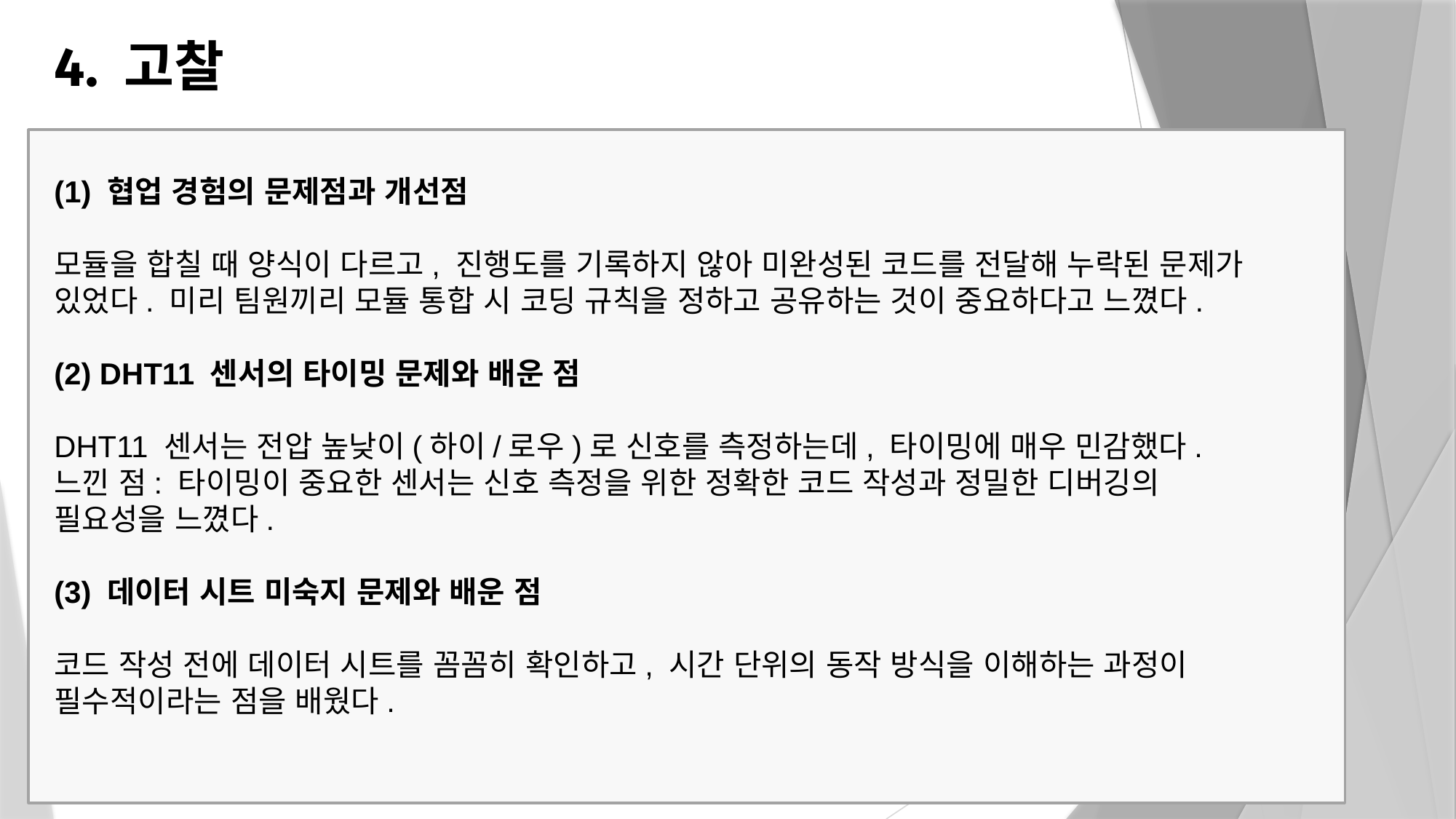

# 4. 고찰

(1) 협업 경험의 문제점과 개선점

모듈을 합칠 때 양식이 다르고, 진행도를 기록하지 않아 미완성된 코드를 전달해 누락된 문제가 있었다. 미리 팀원끼리 모듈 통합 시 코딩 규칙을 정하고 공유하는 것이 중요하다고 느꼈다.

(2) DHT11 센서의 타이밍 문제와 배운 점

DHT11 센서는 전압 높낮이(하이/로우)로 신호를 측정하는데, 타이밍에 매우 민감했다.
느낀 점: 타이밍이 중요한 센서는 신호 측정을 위한 정확한 코드 작성과 정밀한 디버깅의 필요성을 느꼈다.

(3) 데이터 시트 미숙지 문제와 배운 점
코드 작성 전에 데이터 시트를 꼼꼼히 확인하고, 시간 단위의 동작 방식을 이해하는 과정이 필수적이라는 점을 배웠다.